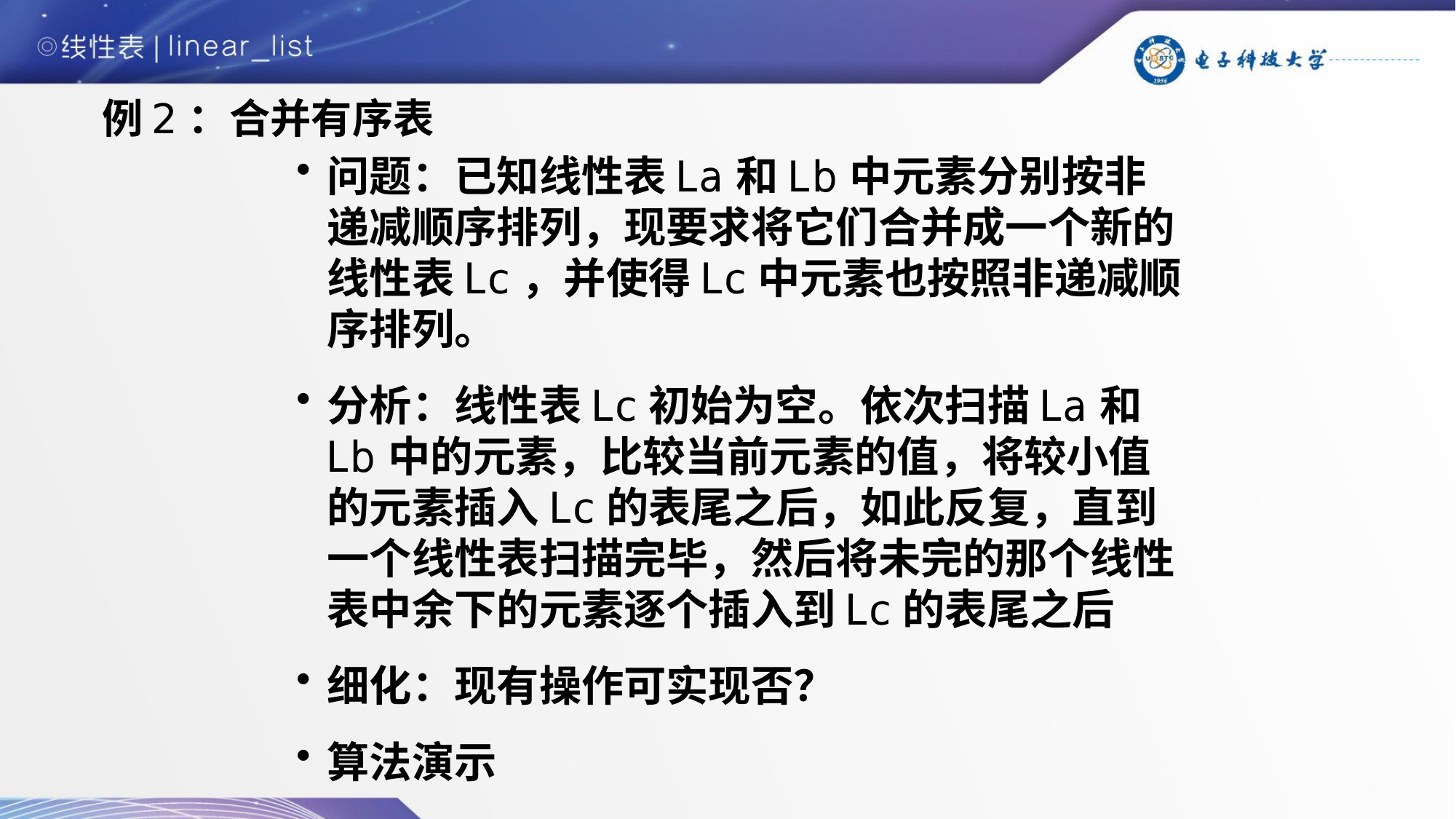

# 例2：合并有序表
问题：已知线性表La和Lb中元素分别按非递减顺序排列，现要求将它们合并成一个新的线性表Lc，并使得Lc中元素也按照非递减顺序排列。
分析：线性表Lc初始为空。依次扫描La和Lb中的元素，比较当前元素的值，将较小值的元素插入Lc的表尾之后，如此反复，直到一个线性表扫描完毕，然后将未完的那个线性表中余下的元素逐个插入到Lc的表尾之后
细化：现有操作可实现否？
算法演示